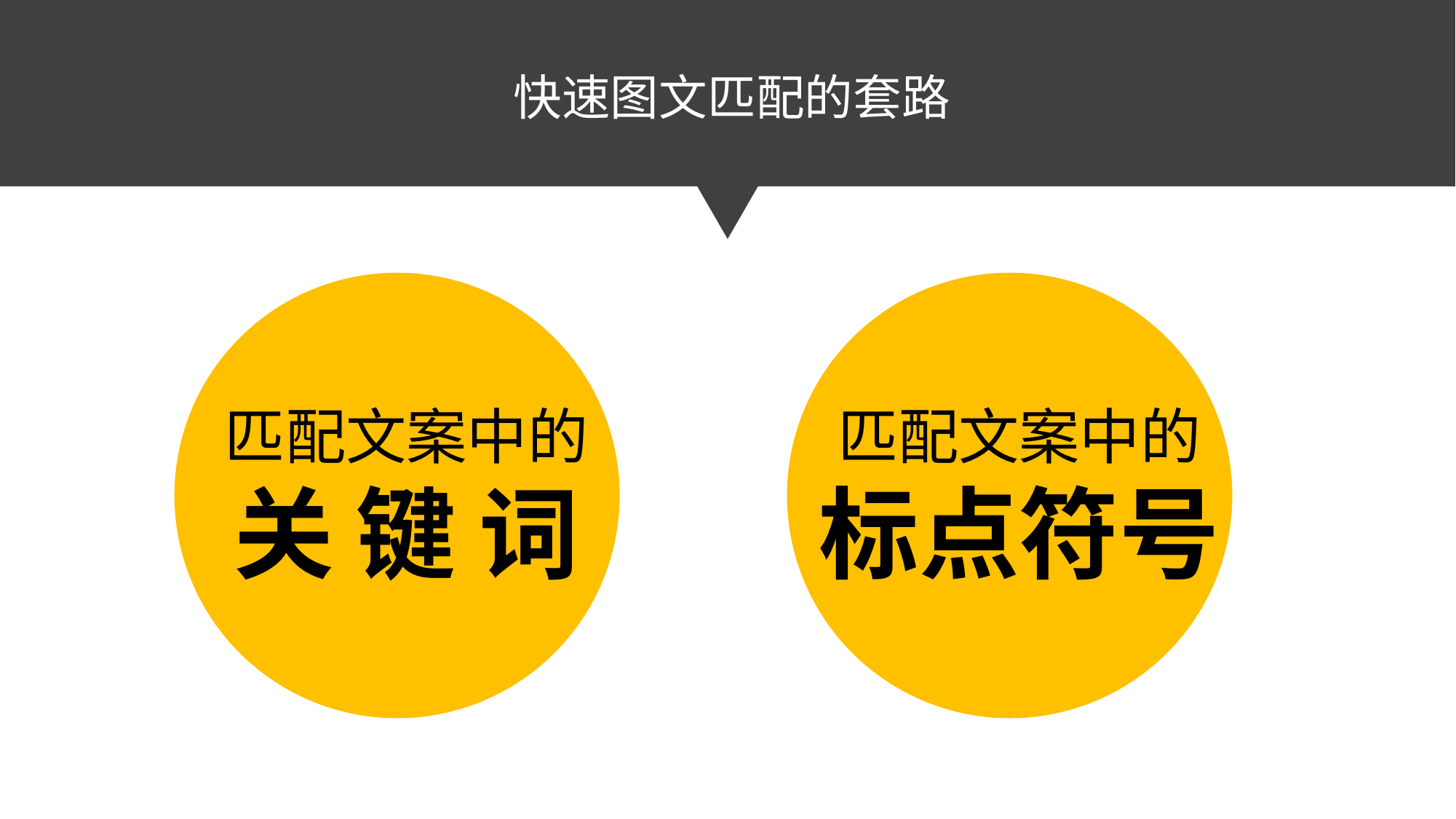

快速图文匹配的套路

匹配文案中的
关 键 词
匹配文案中的
标点符号